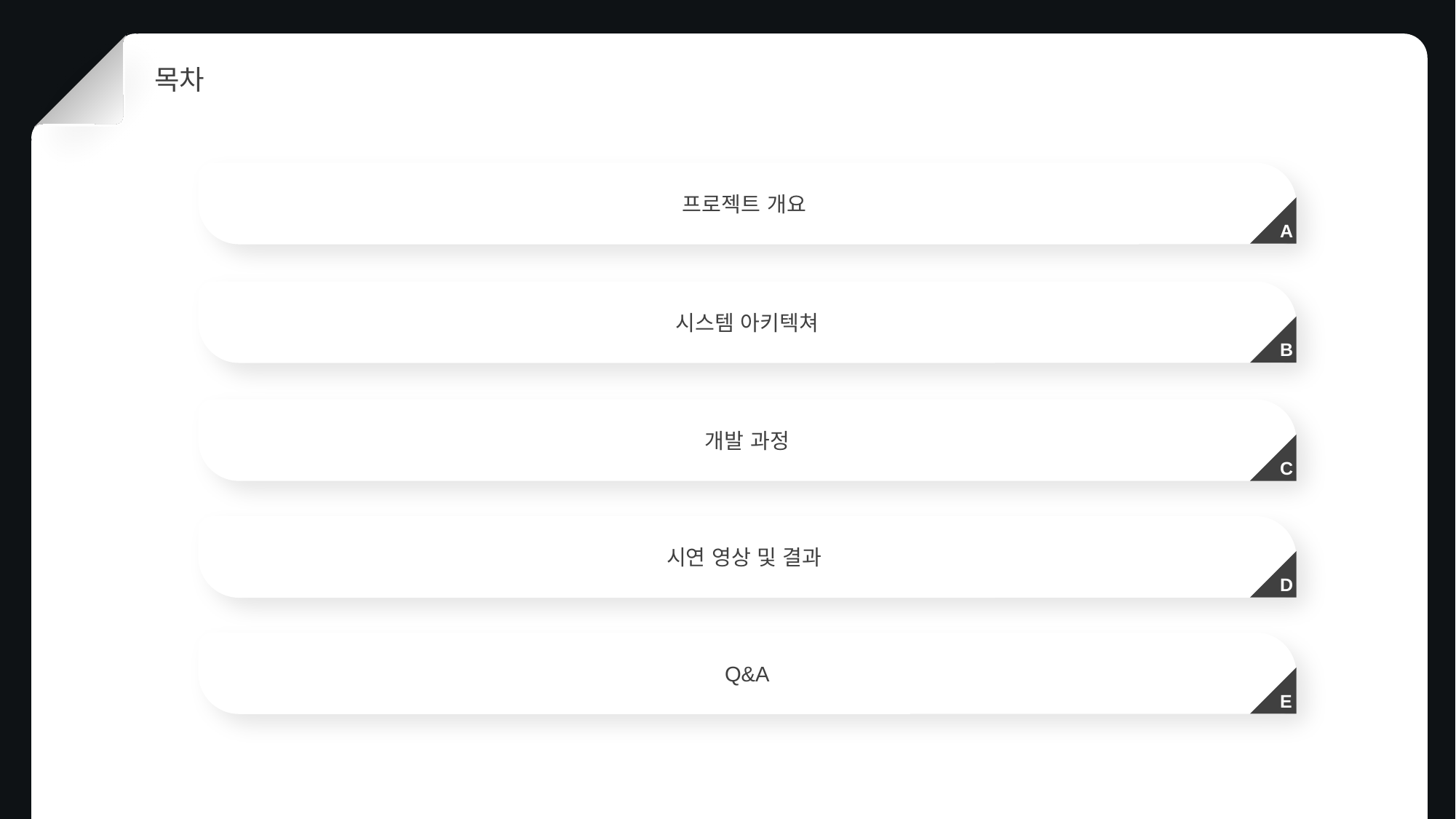

목차

프로젝트 개요
A
시스템 아키텍쳐
B
개발 과정
C
시연 영상 및 결과
D
Q&A
E